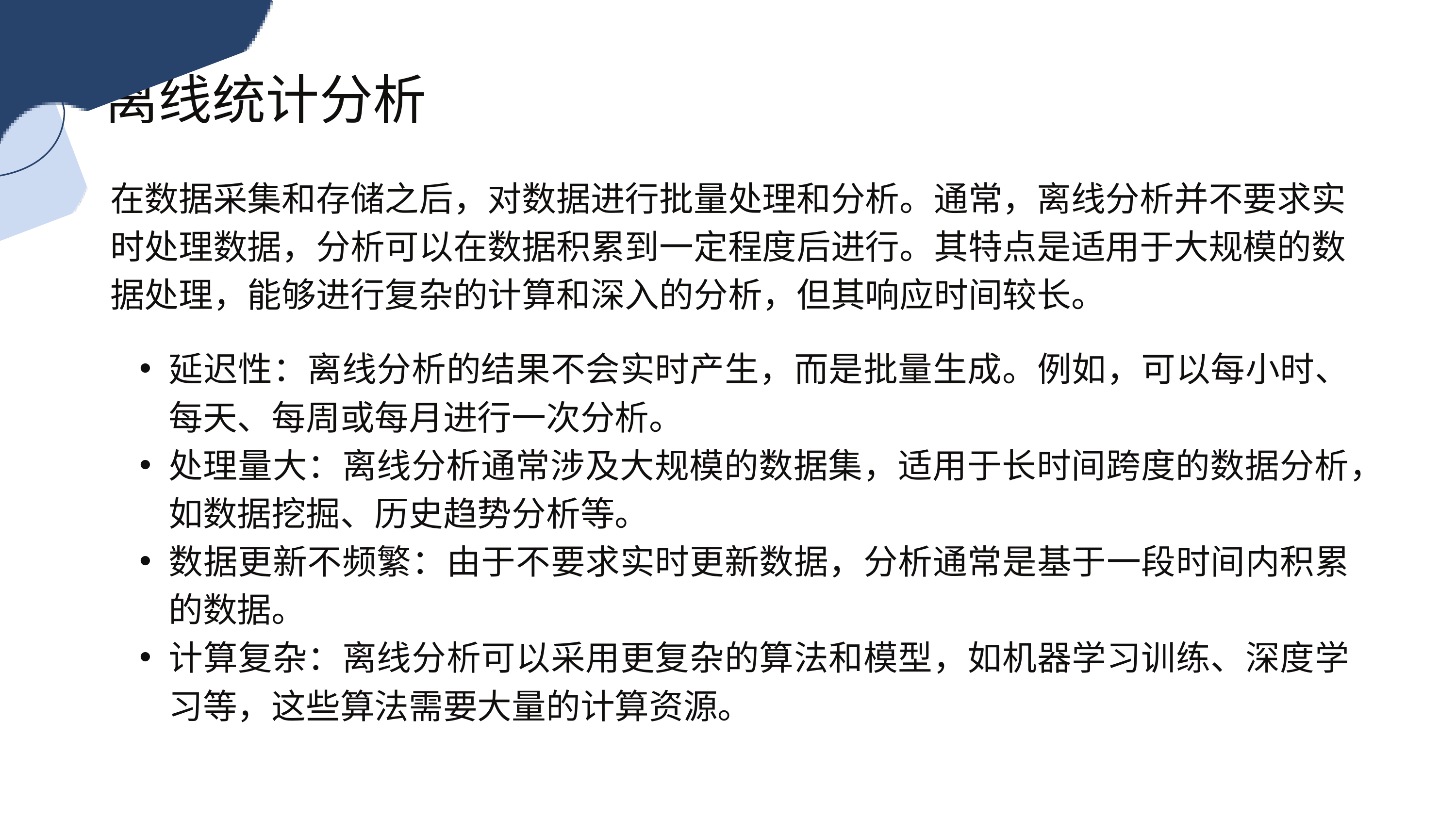

离线统计分析
在数据采集和存储之后，对数据进行批量处理和分析。通常，离线分析并不要求实时处理数据，分析可以在数据积累到一定程度后进行。其特点是适用于大规模的数据处理，能够进行复杂的计算和深入的分析，但其响应时间较长。
延迟性：离线分析的结果不会实时产生，而是批量生成。例如，可以每小时、每天、每周或每月进行一次分析。
处理量大：离线分析通常涉及大规模的数据集，适用于长时间跨度的数据分析，如数据挖掘、历史趋势分析等。
数据更新不频繁：由于不要求实时更新数据，分析通常是基于一段时间内积累的数据。
计算复杂：离线分析可以采用更复杂的算法和模型，如机器学习训练、深度学习等，这些算法需要大量的计算资源。